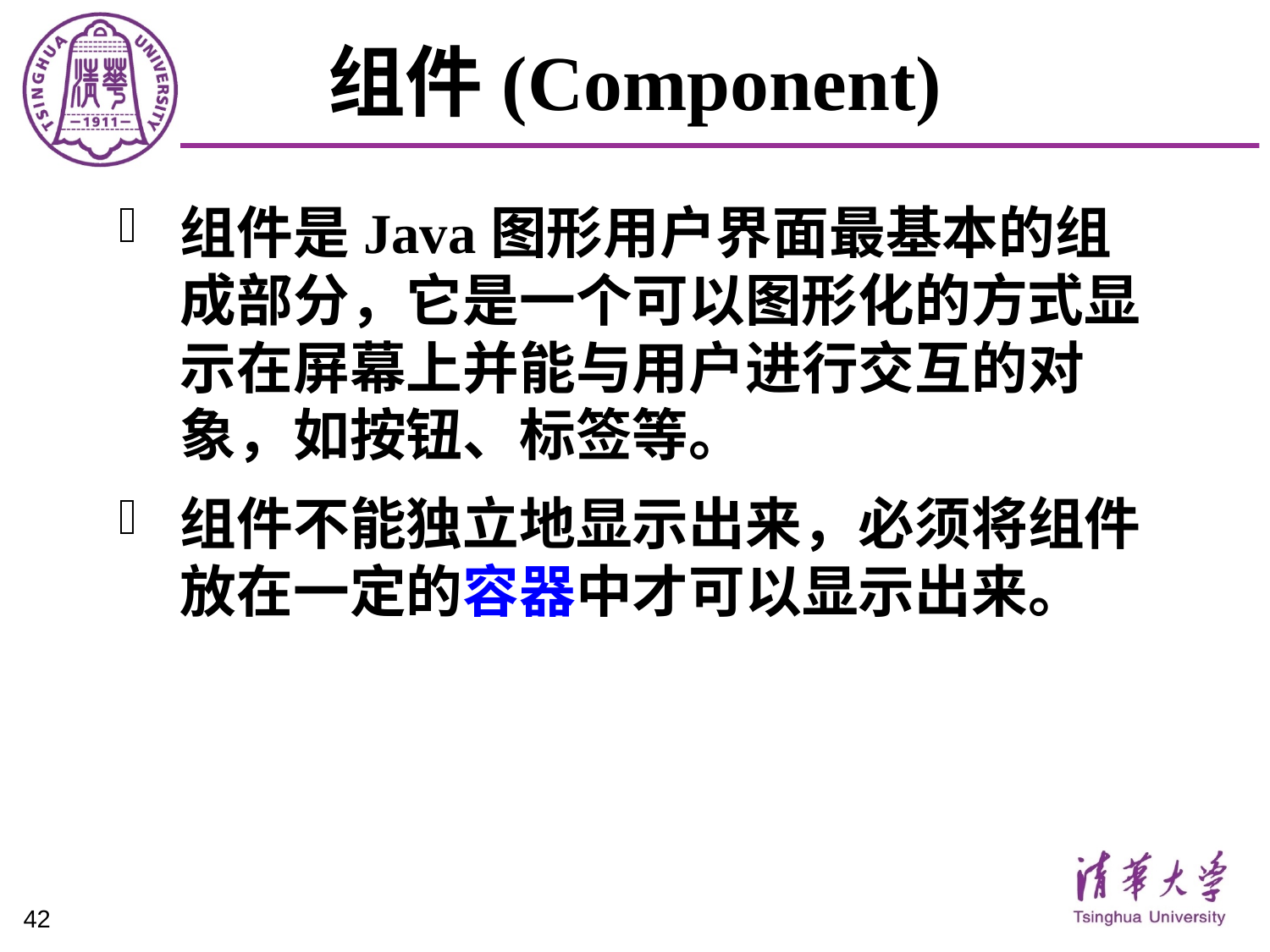

# 组件(Component)
组件是Java图形用户界面最基本的组成部分，它是一个可以图形化的方式显示在屏幕上并能与用户进行交互的对象，如按钮、标签等。
组件不能独立地显示出来，必须将组件放在一定的容器中才可以显示出来。
42